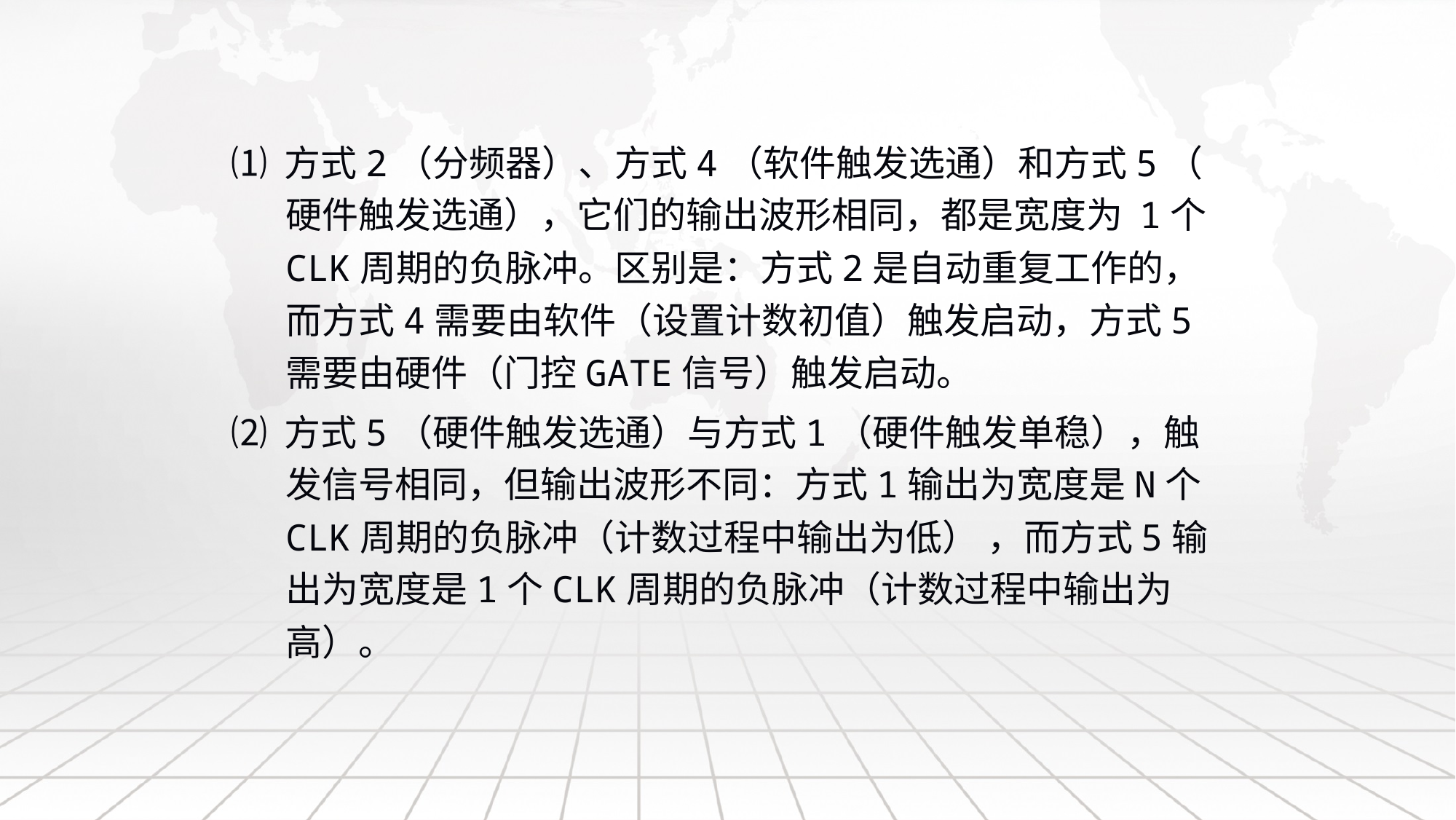

⑴ 方式2（分频器）、方式4（软件触发选通）和方式5（ 硬件触发选通），它们的输出波形相同，都是宽度为 1个CLK周期的负脉冲。区别是：方式2是自动重复工作的，而方式4需要由软件（设置计数初值）触发启动，方式5需要由硬件（门控GATE信号）触发启动。
⑵ 方式5（硬件触发选通）与方式1（硬件触发单稳），触发信号相同，但输出波形不同：方式1输出为宽度是N个CLK周期的负脉冲（计数过程中输出为低） ，而方式5输出为宽度是1个CLK周期的负脉冲（计数过程中输出为高）。